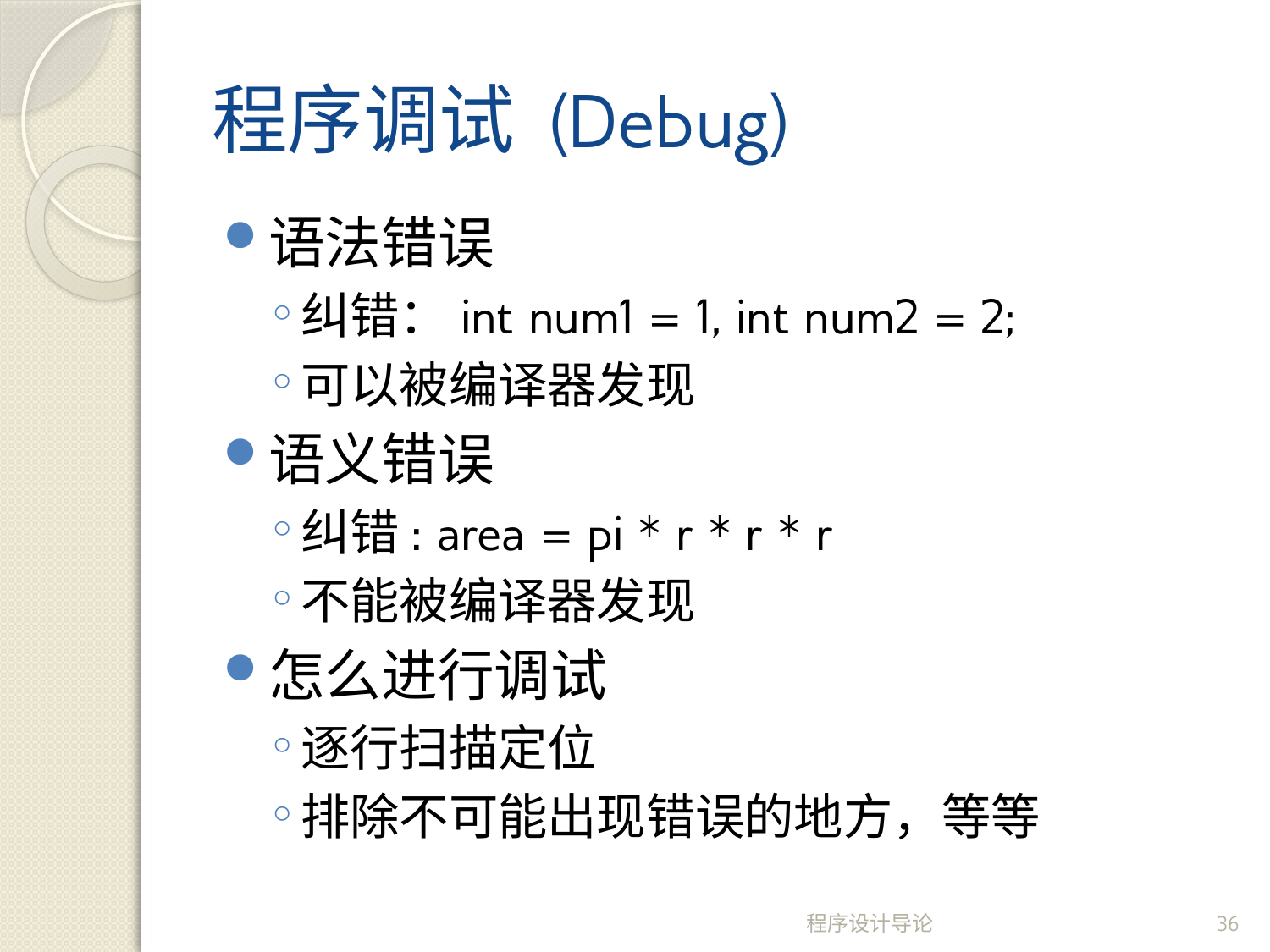

# 程序调试 (Debug)
语法错误
纠错：int num1 = 1, int num2 = 2;
可以被编译器发现
语义错误
纠错: area = pi * r * r * r
不能被编译器发现
怎么进行调试
逐行扫描定位
排除不可能出现错误的地方，等等
程序设计导论
36